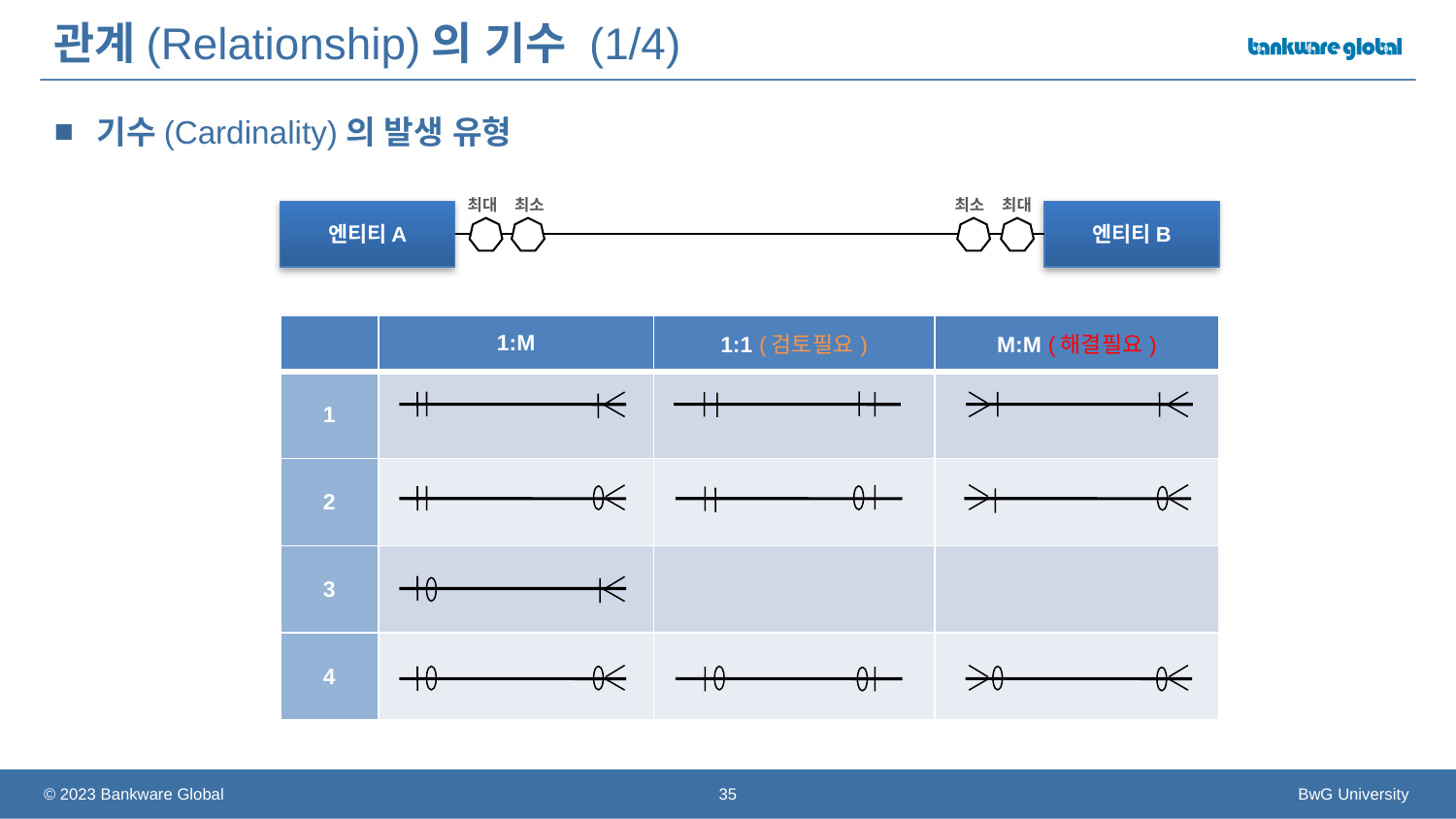

# 관계(Relationship)의 기수 (1/4)
기수(Cardinality)의 발생 유형
최대
최소
최소
최대
엔티티A
엔티티B

|  | 1:M | 1:1 (검토필요) | M:M (해결필요) |
| --- | --- | --- | --- |
| 1 |  |  |  |
| 2 |  |  |  |
| 3 |  |  |  |
| 4 |  |  |  |

35